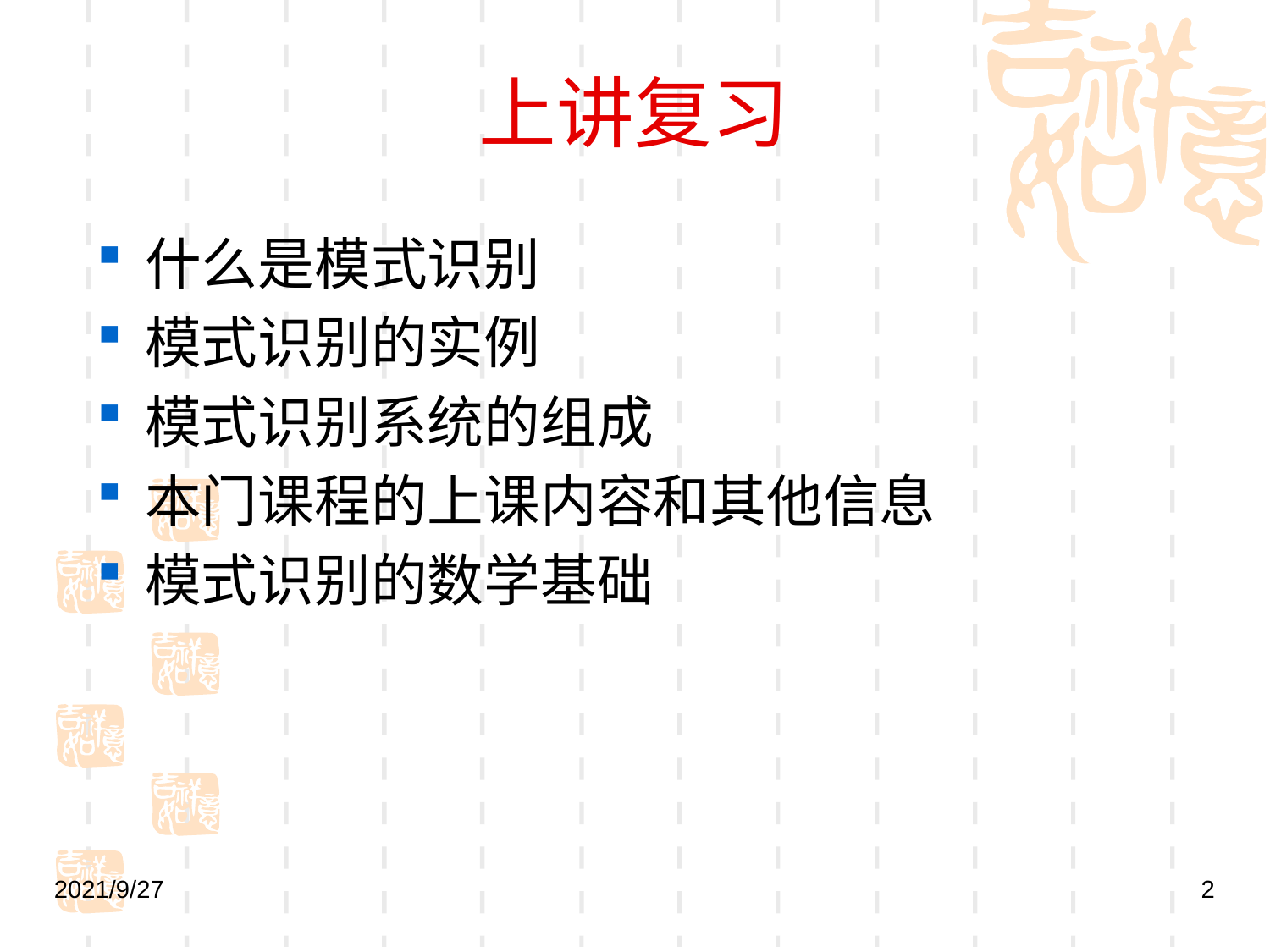

# 上讲复习
什么是模式识别
模式识别的实例
模式识别系统的组成
本门课程的上课内容和其他信息
模式识别的数学基础
2021/9/27
2